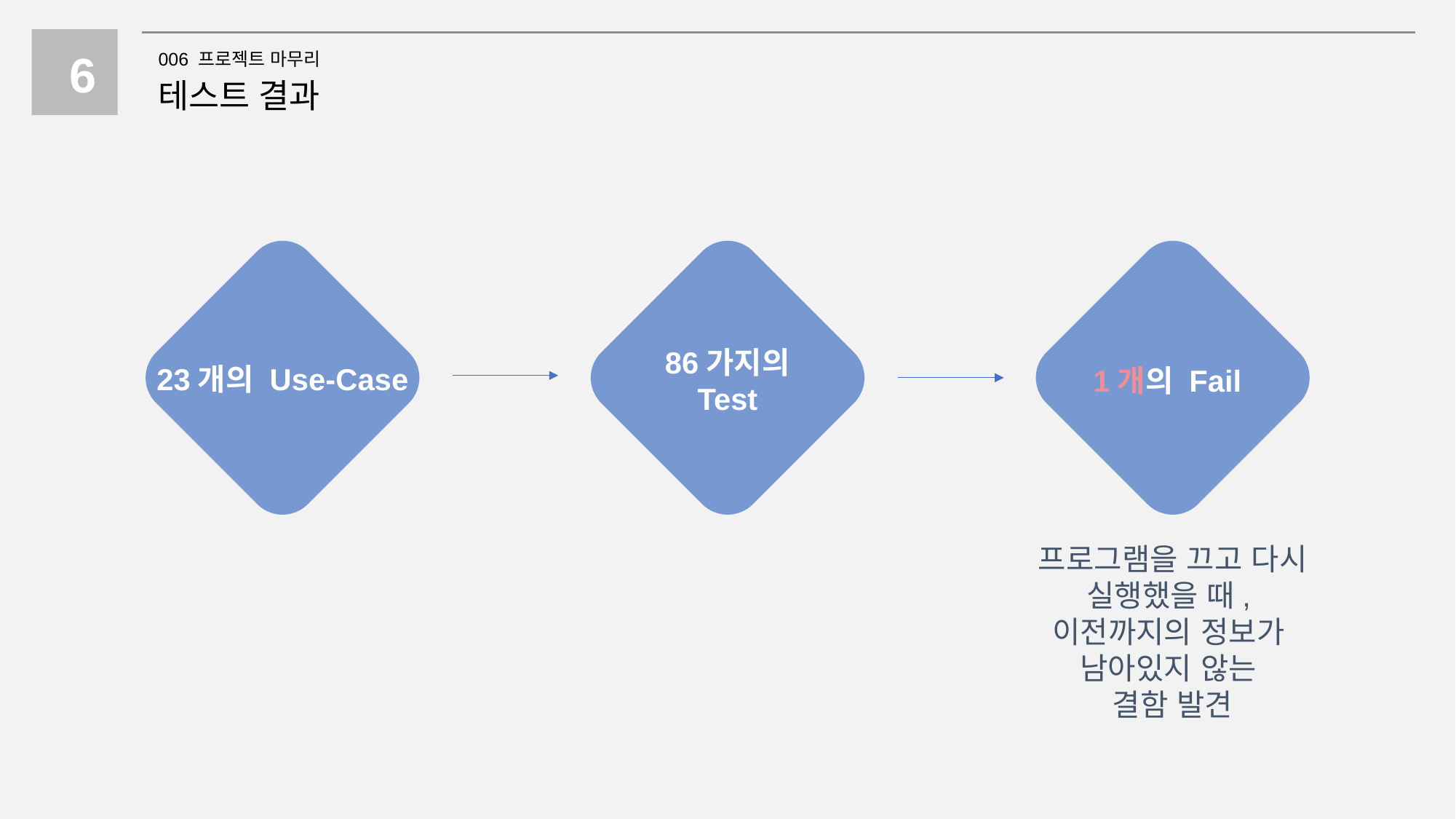

6
006 프로젝트 마무리
테스트 결과

86가지의 Test
23개의 Use-Case
1개의 Fail
프로그램을 끄고 다시
실행했을 때,
이전까지의 정보가
남아있지 않는
결함 발견